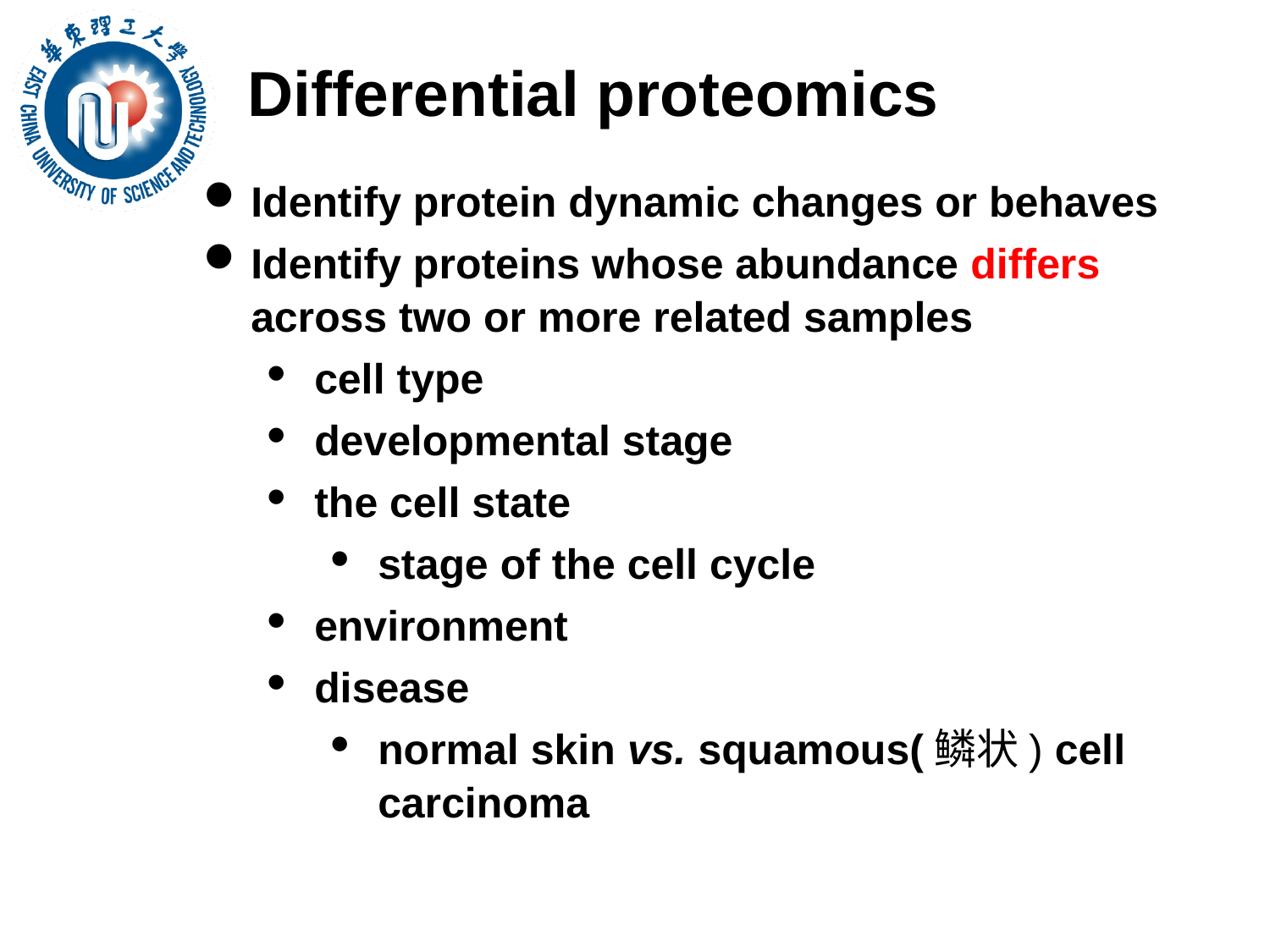

Differential proteomics
Identify protein dynamic changes or behaves
Identify proteins whose abundance differs across two or more related samples
cell type
developmental stage
the cell state
stage of the cell cycle
environment
disease
normal skin vs. squamous(鳞状) cell carcinoma